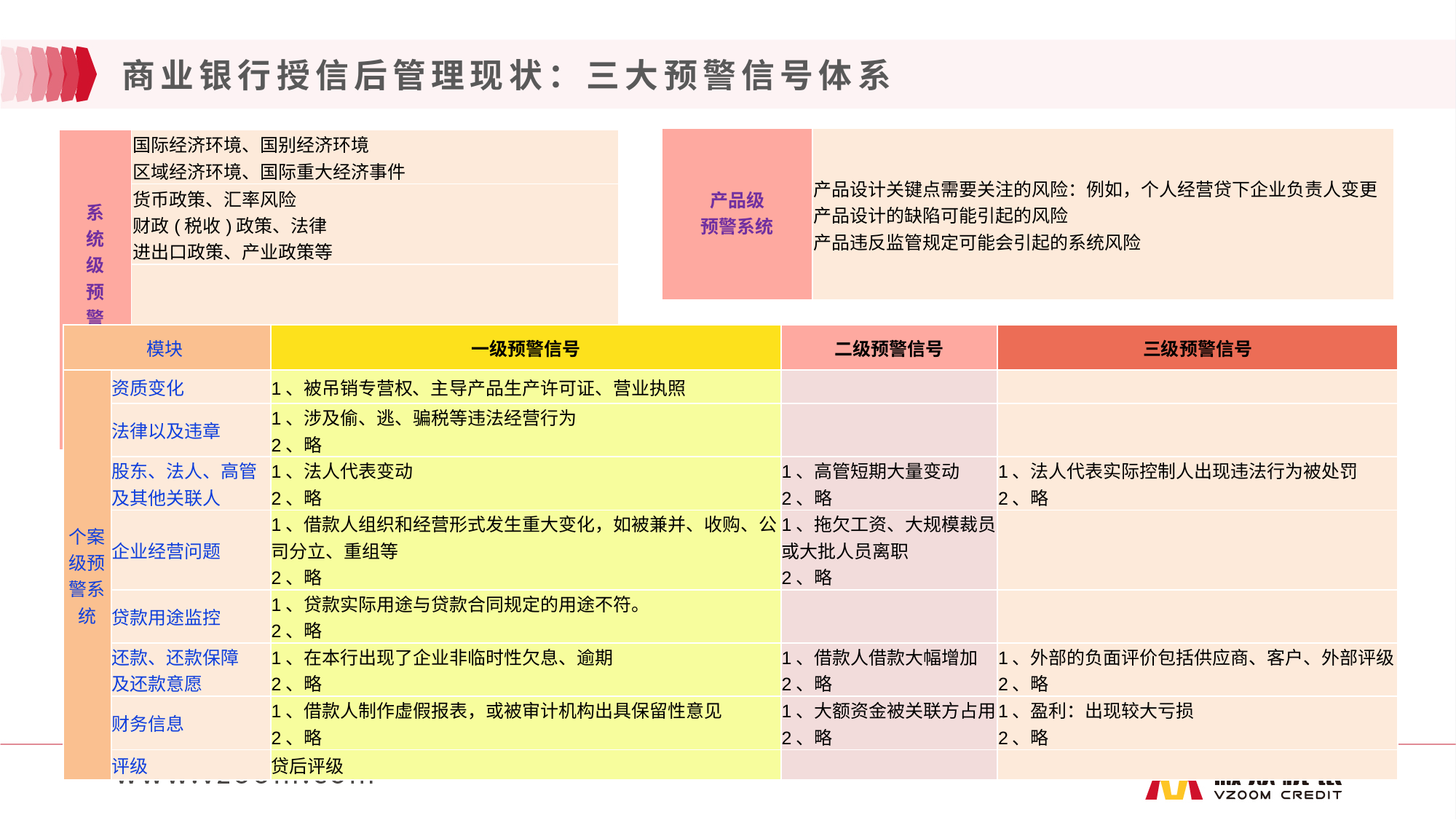

# 商业银行授信后管理现状：三大预警信号体系
| 产品级 预警系统 | 产品设计关键点需要关注的风险：例如，个人经营贷下企业负责人变更 产品设计的缺陷可能引起的风险 产品违反监管规定可能会引起的系统风险 |
| --- | --- |
| 系 统 级 预 警 信 号 | 国际经济环境、国别经济环境 区域经济环境、国际重大经济事件 |
| --- | --- |
|  | 货币政策、汇率风险 财政(税收)政策、法律 进出口政策、产业政策等 |
|  | 行业是否衰退、行业上游(原材料)、行业下游 |
| 模块 |  | 一级预警信号 | 二级预警信号 | 三级预警信号 |
| --- | --- | --- | --- | --- |
| 个案级预警系统 | 资质变化 | 1、被吊销专营权、主导产品生产许可证、营业执照 |  |  |
|  | 法律以及违章 | 1、涉及偷、逃、骗税等违法经营行为 2、略 |  |  |
|  | 股东、法人、高管 及其他关联人 | 1、法人代表变动 2、略 | 1、高管短期大量变动 2、略 | 1、法人代表实际控制人出现违法行为被处罚 2、略 |
|  | 企业经营问题 | 1、借款人组织和经营形式发生重大变化，如被兼并、收购、公司分立、重组等 2、略 | 1、拖欠工资、大规模裁员或大批人员离职 2、略 |  |
|  | 贷款用途监控 | 1、贷款实际用途与贷款合同规定的用途不符。 2、略 |  |  |
|  | 还款、还款保障 及还款意愿 | 1、在本行出现了企业非临时性欠息、逾期 2、略 | 1、借款人借款大幅增加 2、略 | 1、外部的负面评价包括供应商、客户、外部评级 2、略 |
|  | 财务信息 | 1、借款人制作虚假报表，或被审计机构出具保留性意见 2、略 | 1、大额资金被关联方占用 2、略 | 1、盈利：出现较大亏损 2、略 |
|  | 评级 | 贷后评级 |  |  |